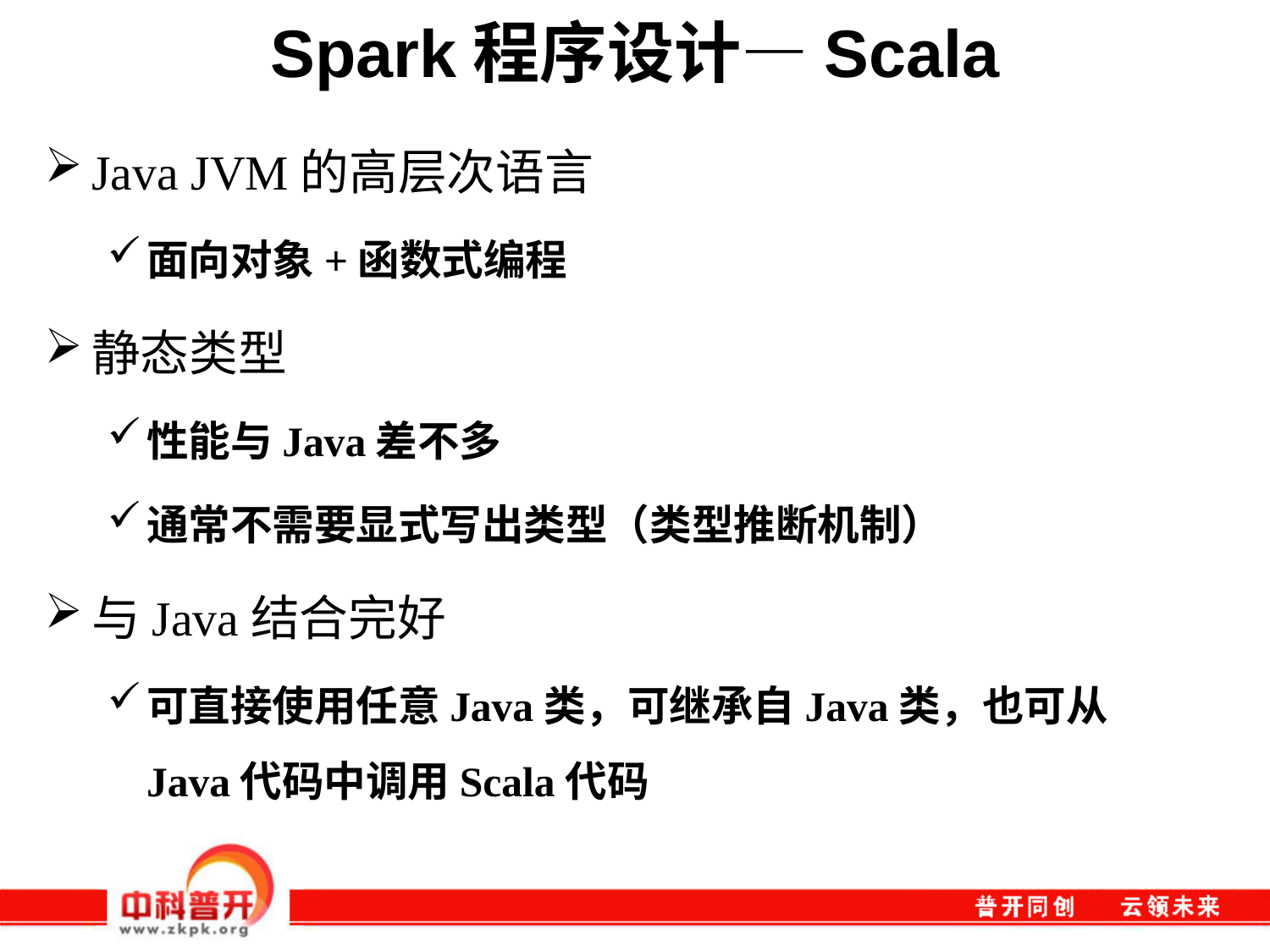

# Spark程序设计—Scala
Java JVM的高层次语言
面向对象+函数式编程
静态类型
性能与Java差不多
通常不需要显式写出类型（类型推断机制）
与Java结合完好
可直接使用任意Java类，可继承自Java类，也可从Java代码中调用Scala代码